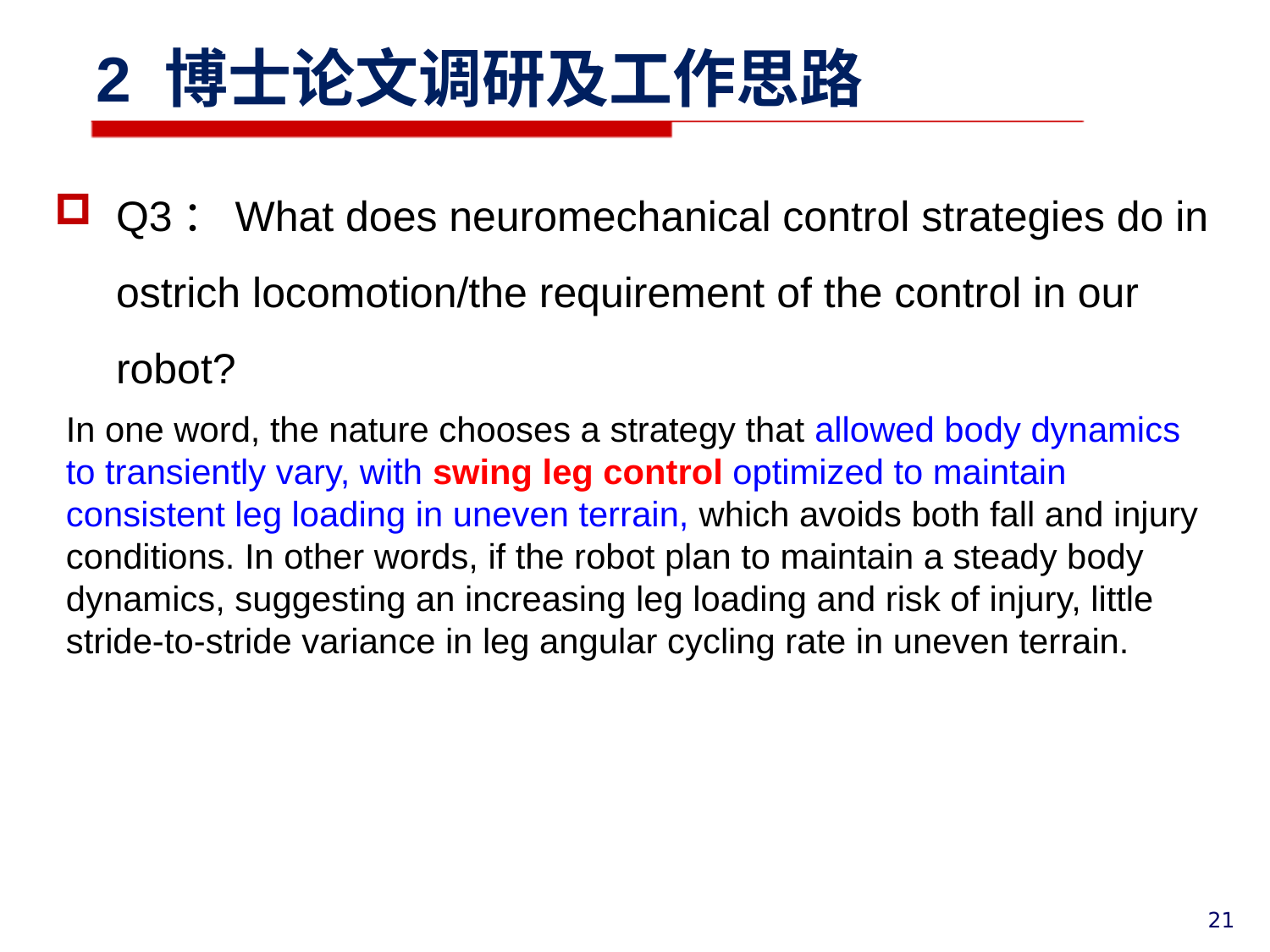

2 博士论文调研及工作思路
Q3：What does neuromechanical control strategies do in ostrich locomotion/the requirement of the control in our robot?
In one word, the nature chooses a strategy that allowed body dynamics to transiently vary, with swing leg control optimized to maintain consistent leg loading in uneven terrain, which avoids both fall and injury conditions. In other words, if the robot plan to maintain a steady body dynamics, suggesting an increasing leg loading and risk of injury, little stride-to-stride variance in leg angular cycling rate in uneven terrain.
21
21